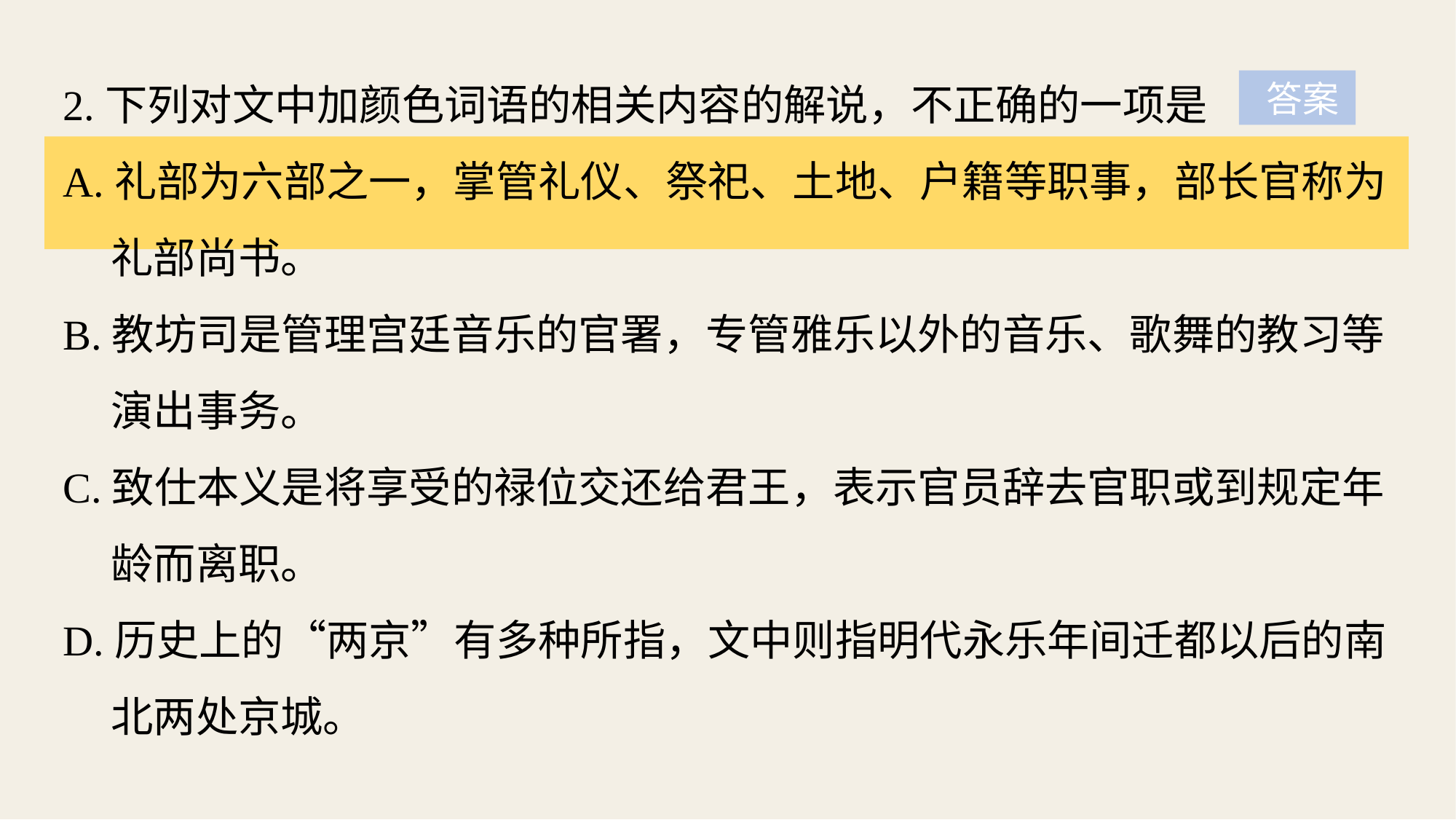

2.下列对文中加颜色词语的相关内容的解说，不正确的一项是
A.礼部为六部之一，掌管礼仪、祭祀、土地、户籍等职事，部长官称为
    礼部尚书。
B.教坊司是管理宫廷音乐的官署，专管雅乐以外的音乐、歌舞的教习等
    演出事务。
C.致仕本义是将享受的禄位交还给君王，表示官员辞去官职或到规定年
    龄而离职。
D.历史上的“两京”有多种所指，文中则指明代永乐年间迁都以后的南
    北两处京城。
 答案